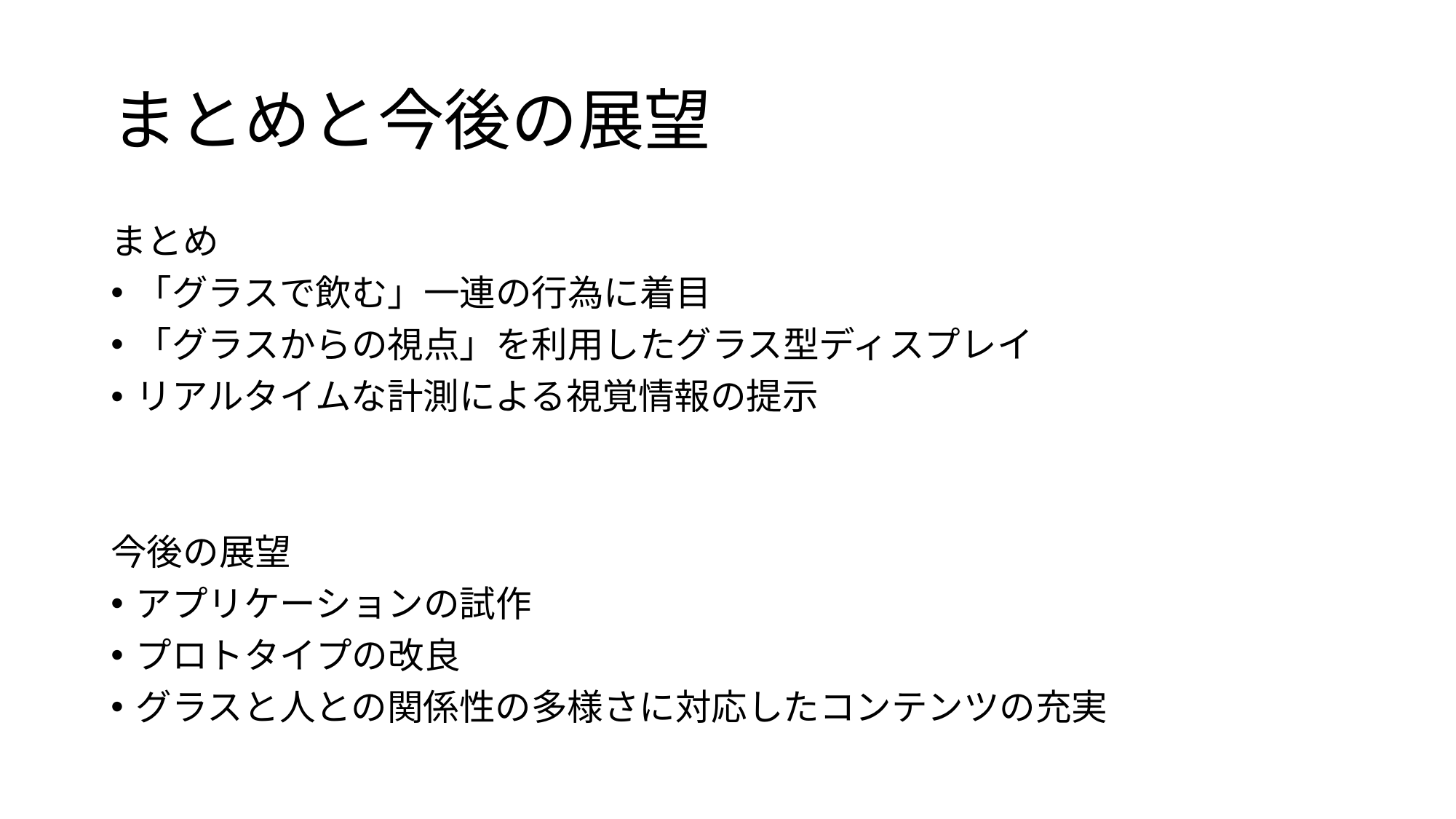

# まとめと今後の展望
まとめ
「グラスで飲む」一連の行為に着目
「グラスからの視点」を利用したグラス型ディスプレイ
リアルタイムな計測による視覚情報の提示

今後の展望
アプリケーションの試作
プロトタイプの改良
グラスと人との関係性の多様さに対応したコンテンツの充実